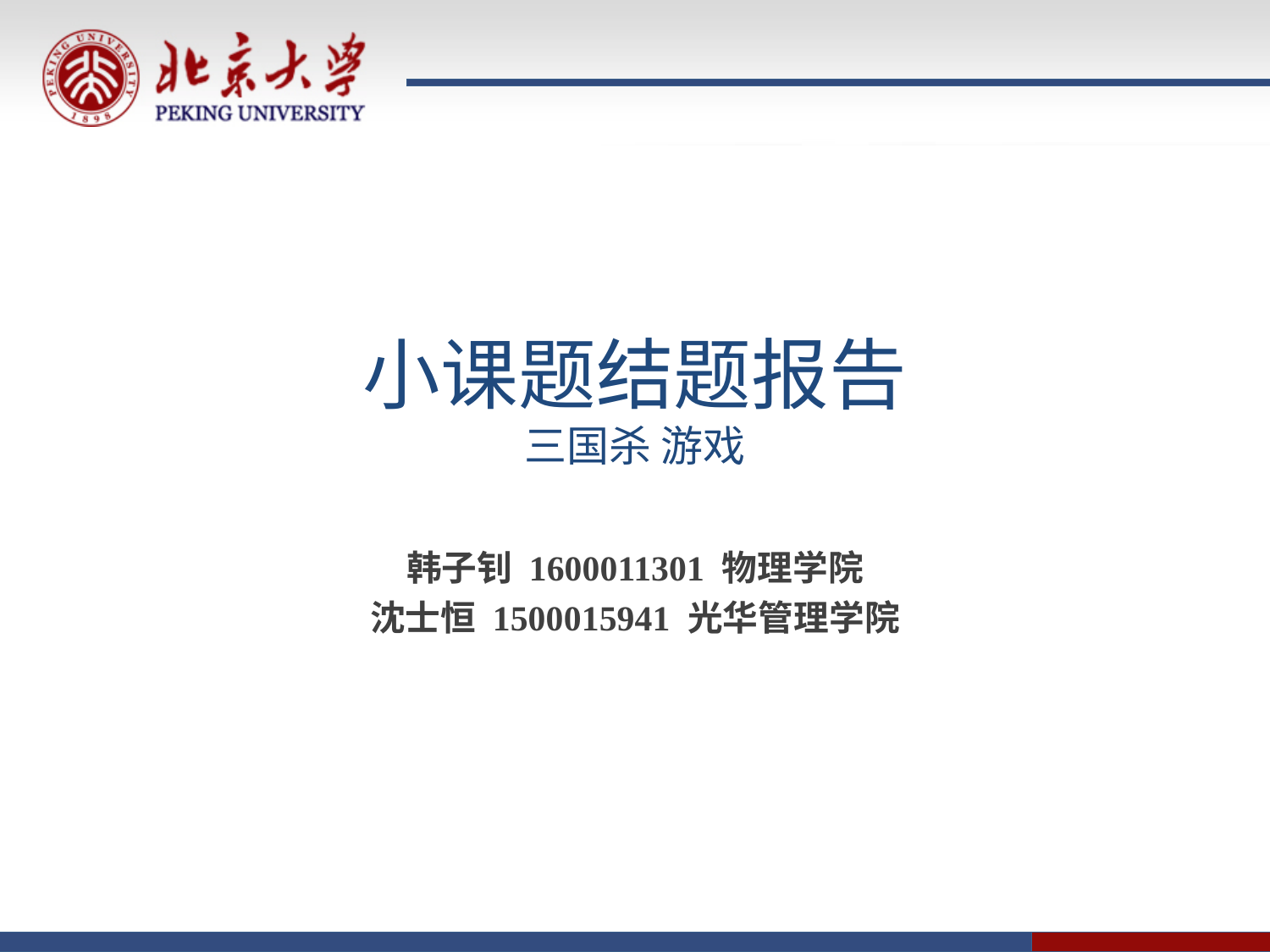

# 小课题结题报告 三国杀 游戏
韩子钊 1600011301 物理学院
沈士恒 1500015941 光华管理学院